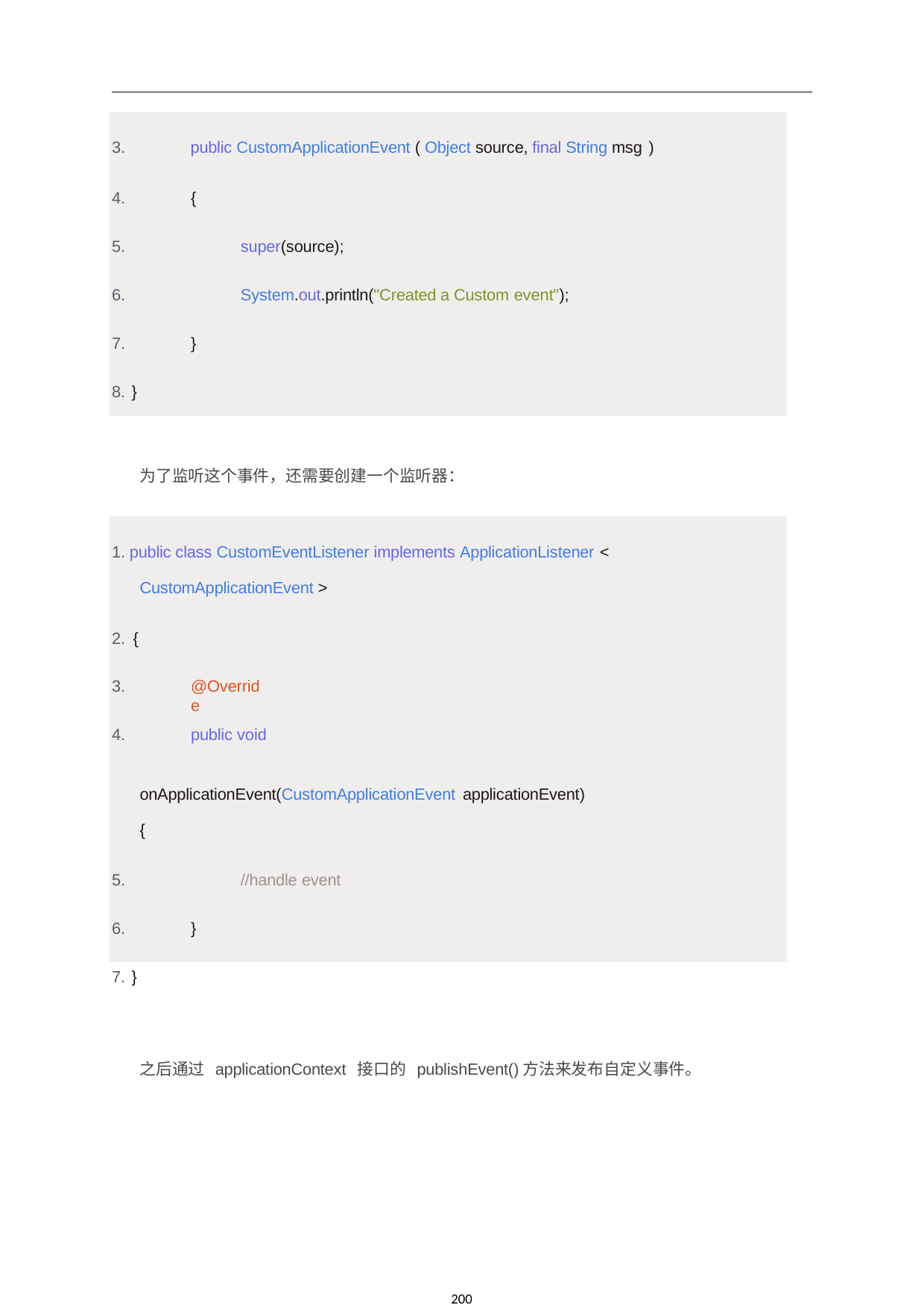

3.
public CustomApplicationEvent ( Object source, final String msg )

4.
{

5.
super(source);

6.
System.out.println("Created a Custom event");

7.
}

8. }
为了监听这个事件，还需要创建一个监听器：

1. public class CustomEventListener implements ApplicationListener <

CustomApplicationEvent >

2. {

3.
@Override

4.
public void

onApplicationEvent(CustomApplicationEvent applicationEvent)

{

5.
//handle event

6.
}
7. }
之后通过 applicationContext 接口的 publishEvent()方法来发布自定义事件。
200